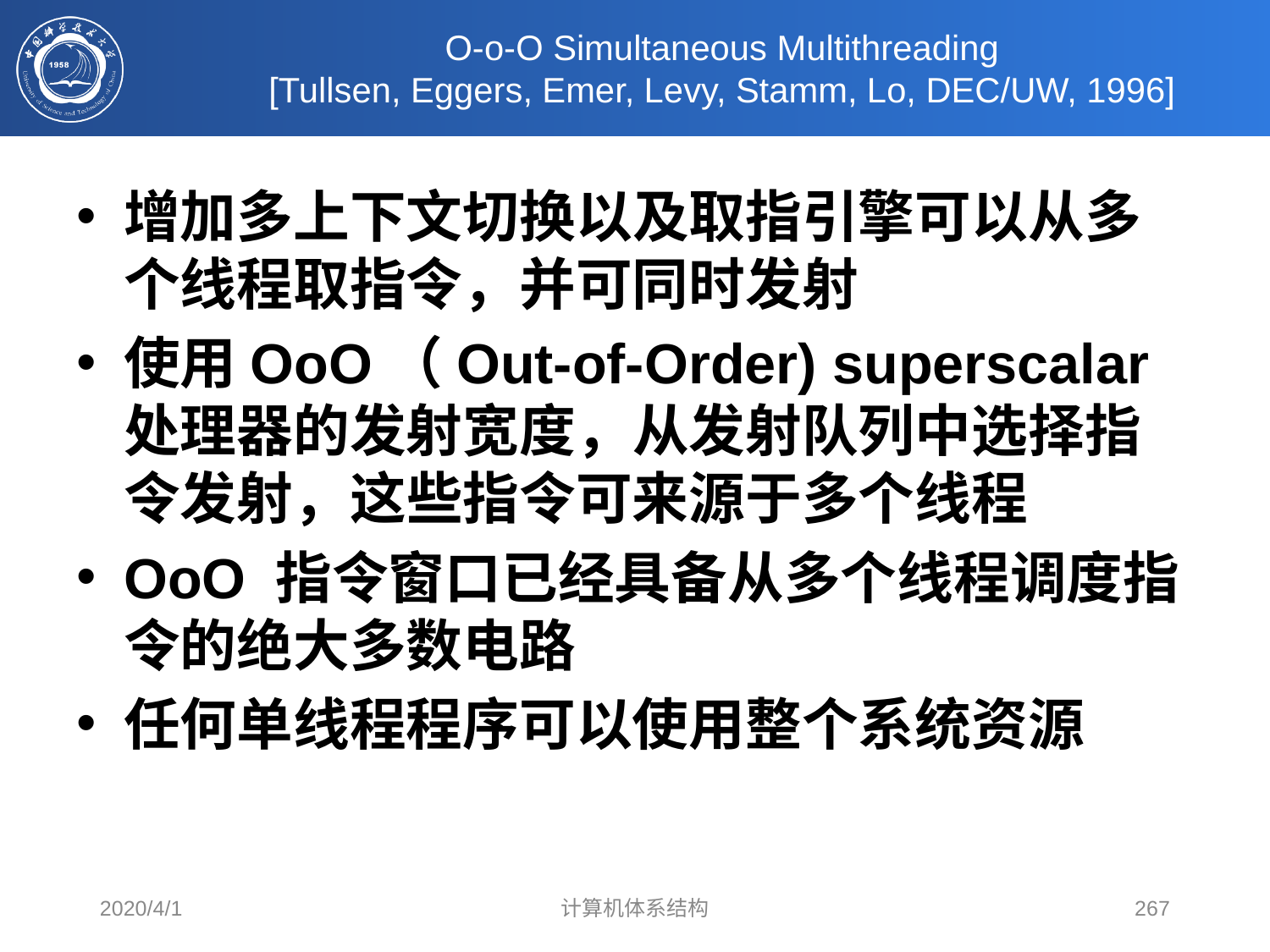

# O-o-O Simultaneous Multithreading [Tullsen, Eggers, Emer, Levy, Stamm, Lo, DEC/UW, 1996]
增加多上下文切换以及取指引擎可以从多个线程取指令，并可同时发射
使用OoO（Out-of-Order) superscalar处理器的发射宽度，从发射队列中选择指令发射，这些指令可来源于多个线程
OoO 指令窗口已经具备从多个线程调度指令的绝大多数电路
任何单线程程序可以使用整个系统资源
2020/4/1
计算机体系结构
267